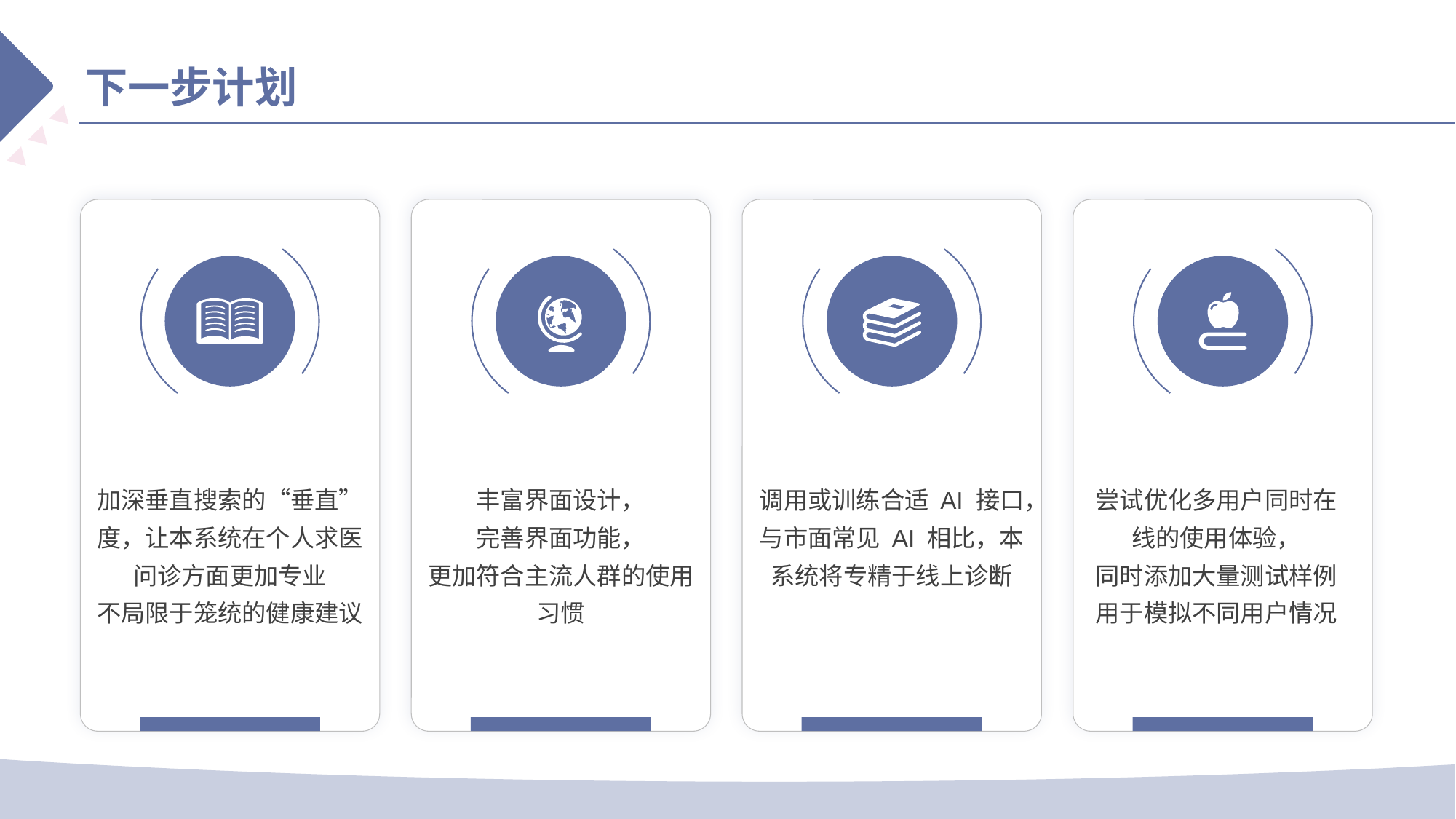

下一步计划

加深垂直搜索的“垂直”度，让本系统在个人求医问诊方面更加专业
不局限于笼统的健康建议
丰富界面设计，
完善界面功能，
更加符合主流人群的使用习惯
调用或训练合适 AI 接口，
与市面常见 AI 相比，本系统将专精于线上诊断
尝试优化多用户同时在线的使用体验，
同时添加大量测试样例
用于模拟不同用户情况